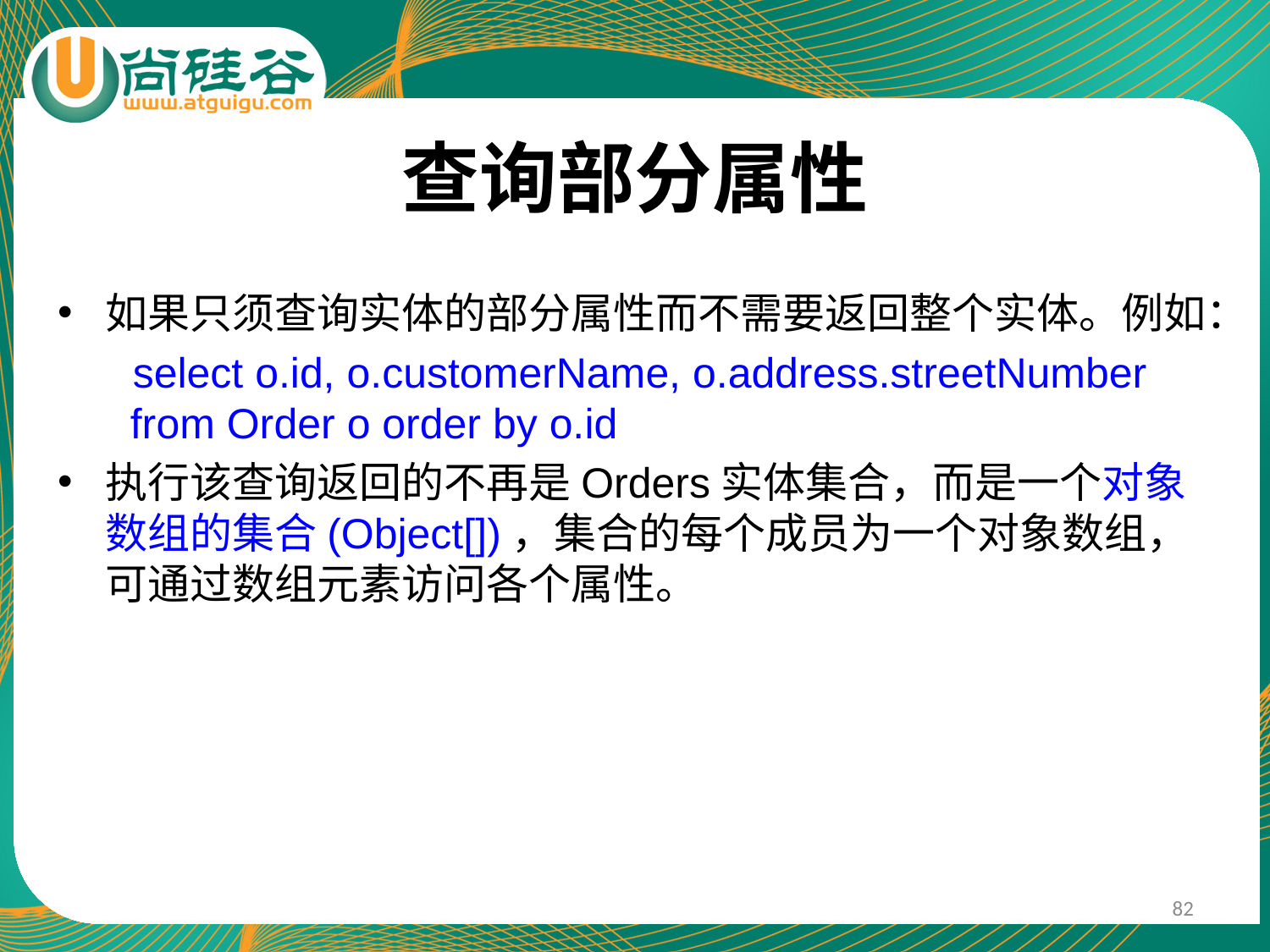

# 查询部分属性
如果只须查询实体的部分属性而不需要返回整个实体。例如：
select o.id, o.customerName, o.address.streetNumber from Order o order by o.id
执行该查询返回的不再是Orders实体集合，而是一个对象数组的集合(Object[])，集合的每个成员为一个对象数组，可通过数组元素访问各个属性。
82